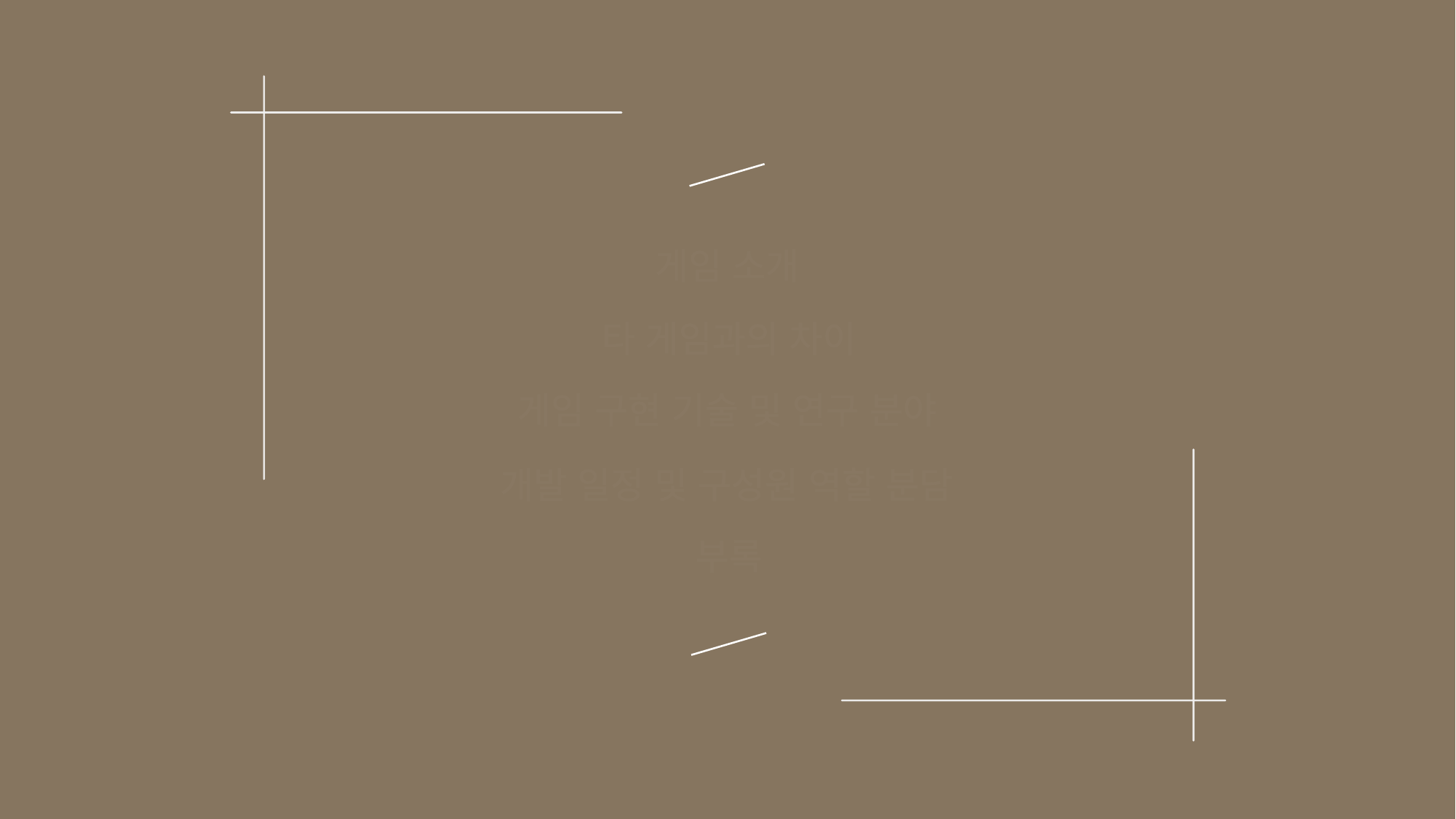

게임 소개
타 게임과의 차이
게임 구현 기술 및 연구 분야
개발 일정 및 구성원 역할 분담
부록